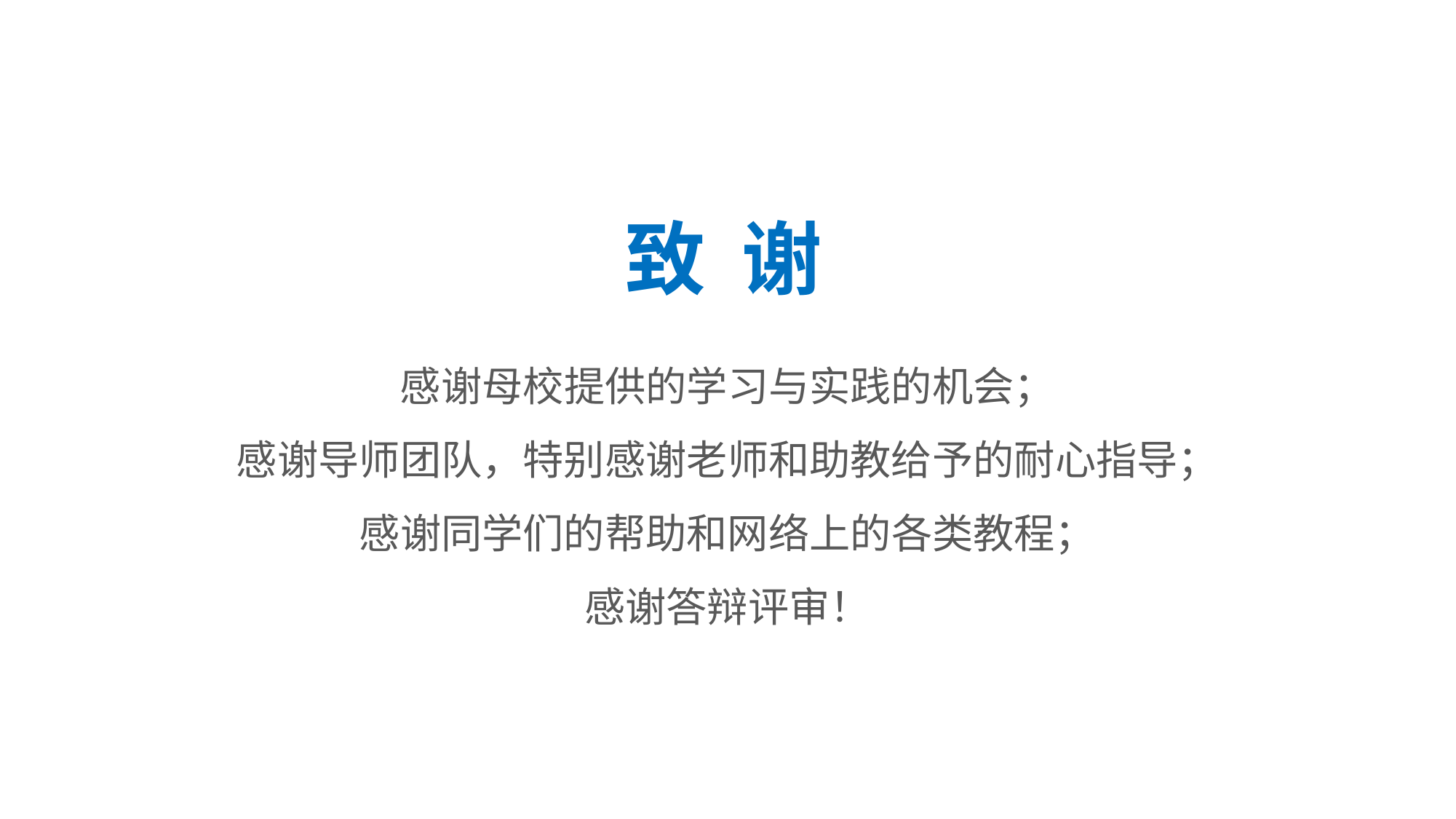

致  谢
感谢母校提供的学习与实践的机会；
感谢导师团队，特别感谢老师和助教给予的耐心指导；
感谢同学们的帮助和网络上的各类教程；
感谢答辩评审！